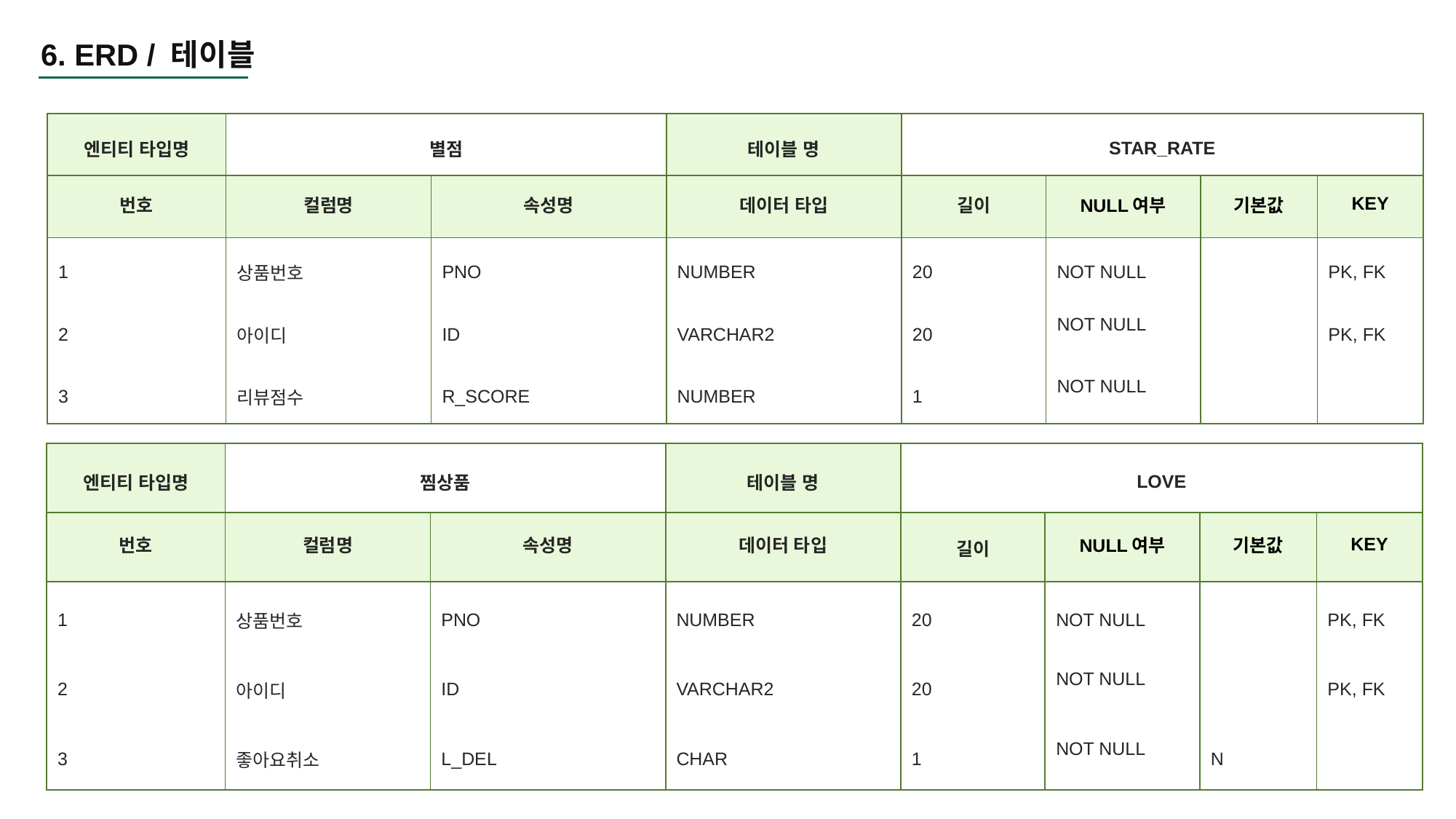

6. ERD / 테이블
| 엔티티 타입명 | 별점 |  | 테이블 명 | STAR\_RATE |  |  |  |
| --- | --- | --- | --- | --- | --- | --- | --- |
| 번호 | 컬럼명 | 속성명 | 데이터 타입 | 길이 | NULL여부 | 기본값 | KEY |
| 1 | 상품번호 | PNO | NUMBER | 20 | NOT NULL |  | PK, FK |
| 2 | 아이디 | ID | VARCHAR2 | 20 | NOT NULL |  | PK, FK |
| 3 | 리뷰점수 | R\_SCORE | NUMBER | 1 | NOT NULL |  |  |
| 엔티티 타입명 | 찜상품 |  | 테이블 명 | LOVE |  |  |  |
| --- | --- | --- | --- | --- | --- | --- | --- |
| 번호 | 컬럼명 | 속성명 | 데이터 타입 | 길이 | NULL여부 | 기본값 | KEY |
| 1 | 상품번호 | PNO | NUMBER | 20 | NOT NULL |  | PK, FK |
| 2 | 아이디 | ID | VARCHAR2 | 20 | NOT NULL |  | PK, FK |
| 3 | 좋아요취소 | L\_DEL | CHAR | 1 | NOT NULL | N |  |